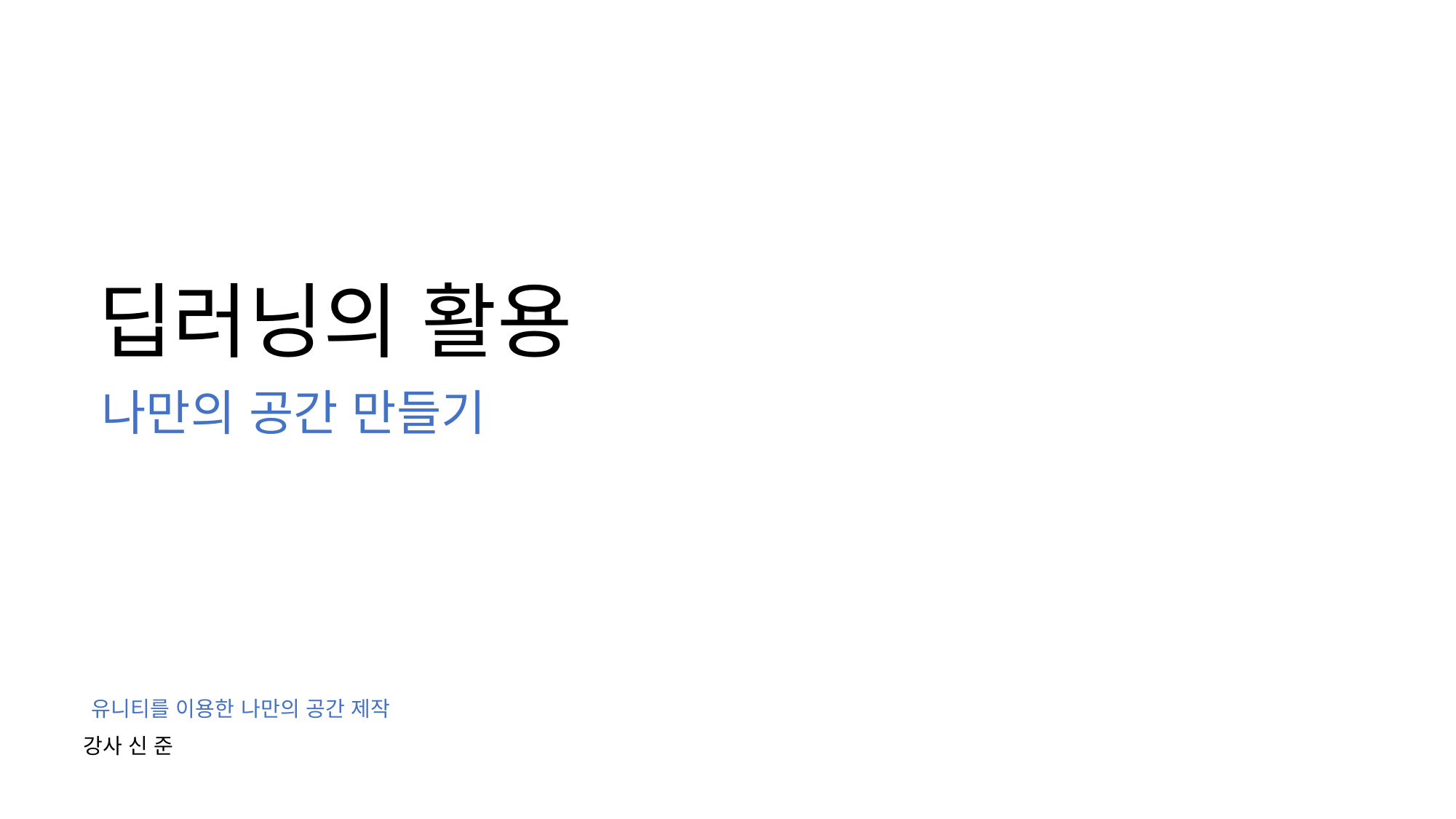

딥러닝의 활용
나만의 공간 만들기
유니티를 이용한 나만의 공간 제작
강사 신 준